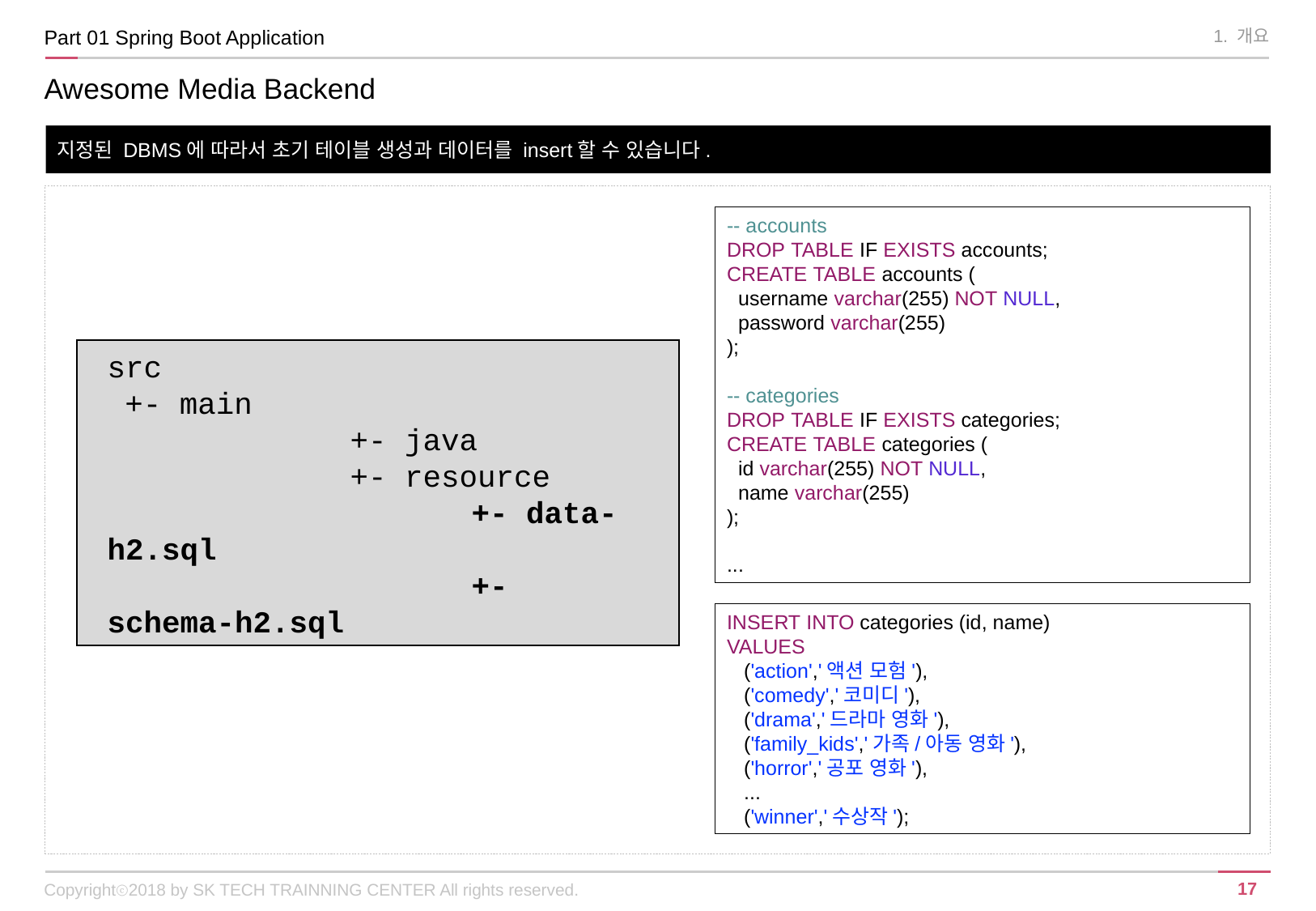

Part 01 Spring Boot Application
1. 개요
Awesome Media Backend
지정된 DBMS에 따라서 초기 테이블 생성과 데이터를 insert할 수 있습니다.
-- accounts
DROP TABLE IF EXISTS accounts;
CREATE TABLE accounts (
  username varchar(255) NOT NULL,
  password varchar(255)
);

-- categories
DROP TABLE IF EXISTS categories;
CREATE TABLE categories (
  id varchar(255) NOT NULL,
  name varchar(255)
);

...
src
+- main
		+- java
		+- resource
			+- data-h2.sql
			+- schema-h2.sql
INSERT INTO categories (id, name)
VALUES
   ('action','액션 모험'),
   ('comedy','코미디'),
   ('drama','드라마 영화'),
   ('family_kids','가족/아동 영화'),
   ('horror','공포 영화'),
   ...
   ('winner','수상작');
Copyrightⓒ2018 by SK TECH TRAINNING CENTER All rights reserved.